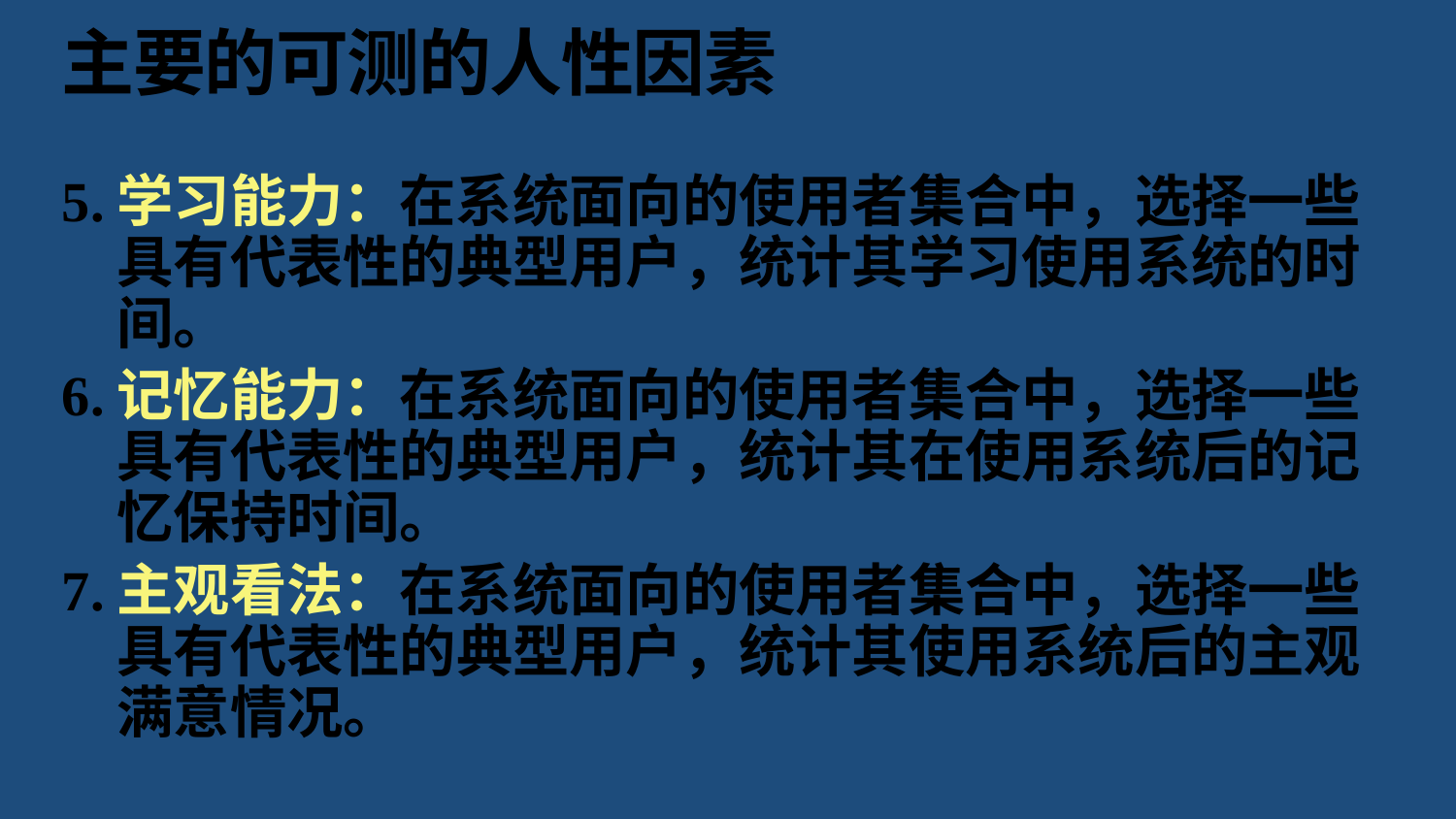

# 主要的可测的人性因素
5.	学习能力：在系统面向的使用者集合中，选择一些具有代表性的典型用户，统计其学习使用系统的时间。
6.	记忆能力：在系统面向的使用者集合中，选择一些具有代表性的典型用户，统计其在使用系统后的记忆保持时间。
7.	主观看法：在系统面向的使用者集合中，选择一些具有代表性的典型用户，统计其使用系统后的主观满意情况。